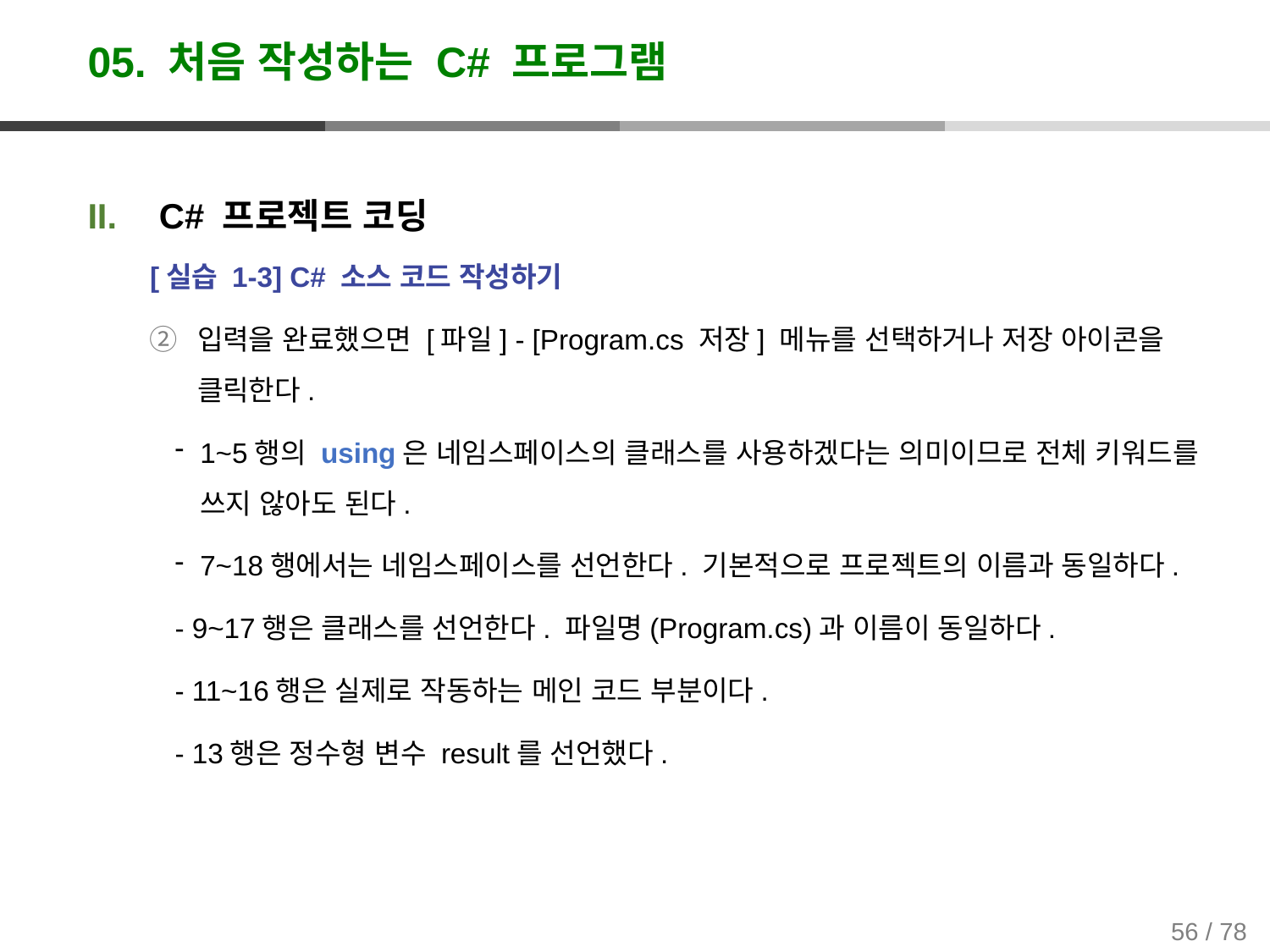

# 05. 처음 작성하는 C# 프로그램
C# 프로젝트 코딩
[실습 1-3] C# 소스 코드 작성하기
입력을 완료했으면 [파일] - [Program.cs 저장] 메뉴를 선택하거나 저장 아이콘을 클릭한다.
1~5행의 using은 네임스페이스의 클래스를 사용하겠다는 의미이므로 전체 키워드를 쓰지 않아도 된다.
7~18행에서는 네임스페이스를 선언한다. 기본적으로 프로젝트의 이름과 동일하다.
- 9~17행은 클래스를 선언한다. 파일명(Program.cs)과 이름이 동일하다.
- 11~16행은 실제로 작동하는 메인 코드 부분이다.
- 13행은 정수형 변수 result를 선언했다.